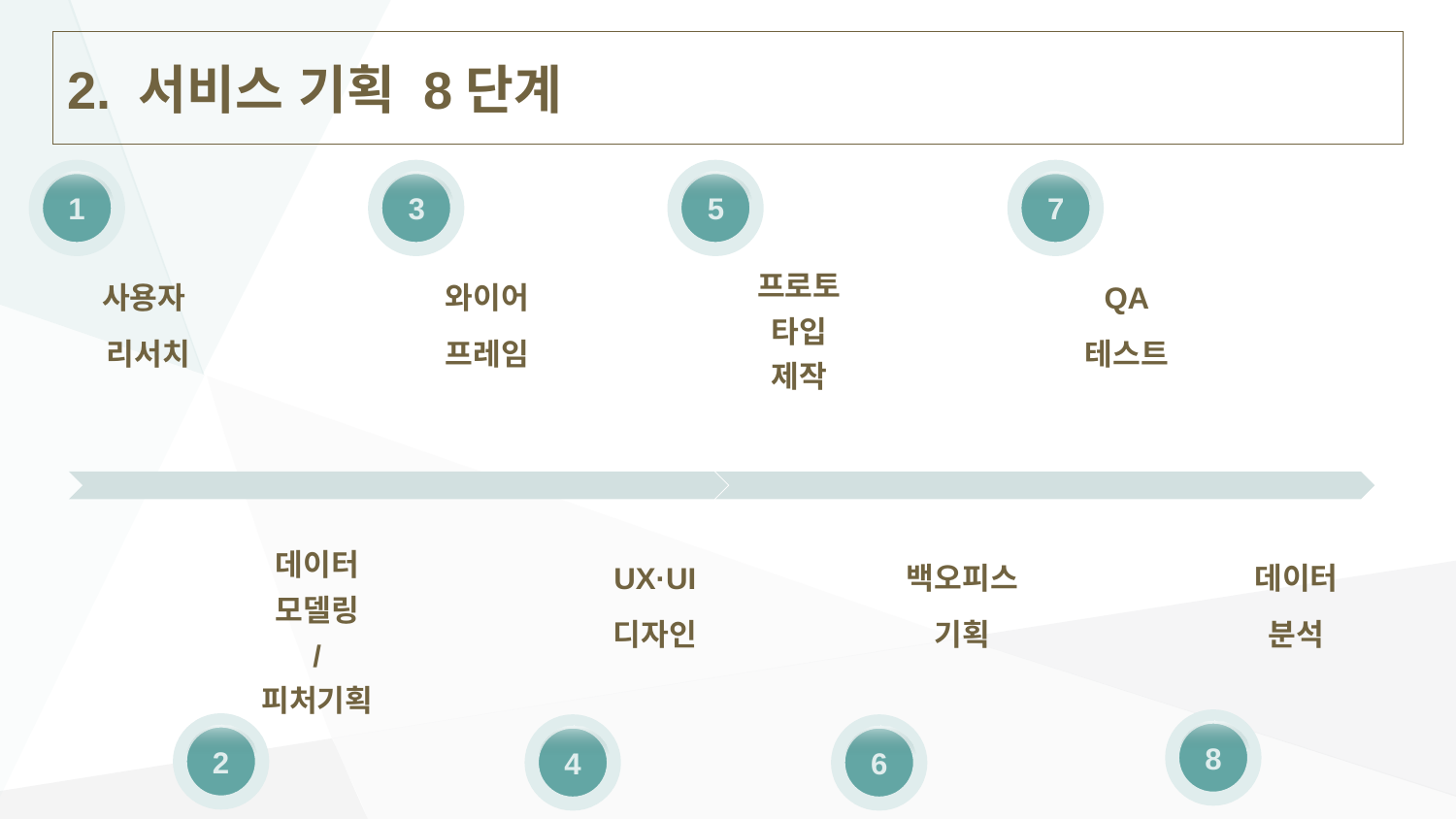

2. 서비스 기획 8단계

7
1
3
5

사용자
리서치

프로토
타입
제작

QA
테스트

와이어
프레임
데이터
모델링
/
피처기획

UX·UI
디자인

백오피스
기획

데이터
분석

8
2
4
6